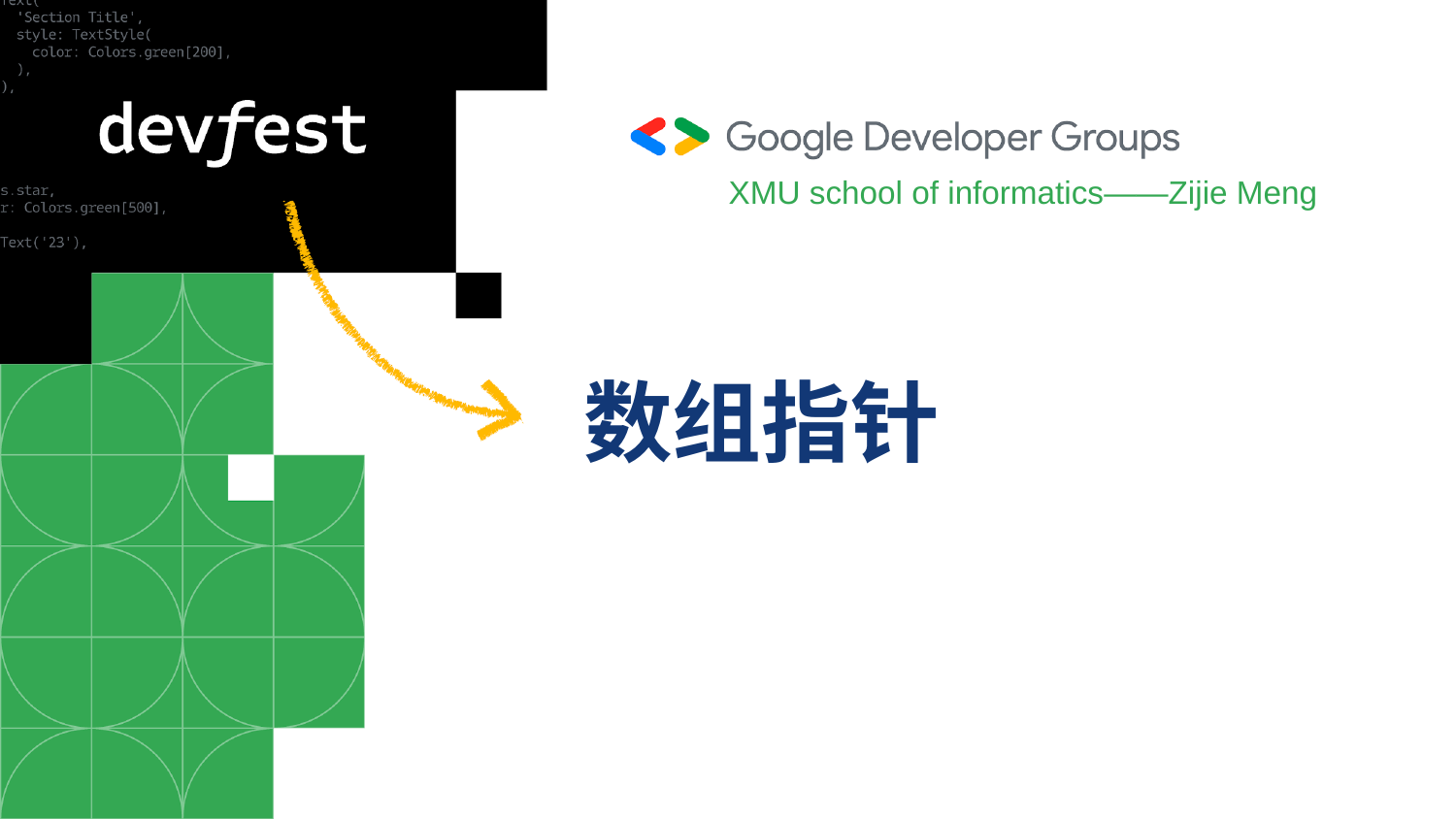

XMU school of informatics——Zijie Meng
# 数组指针